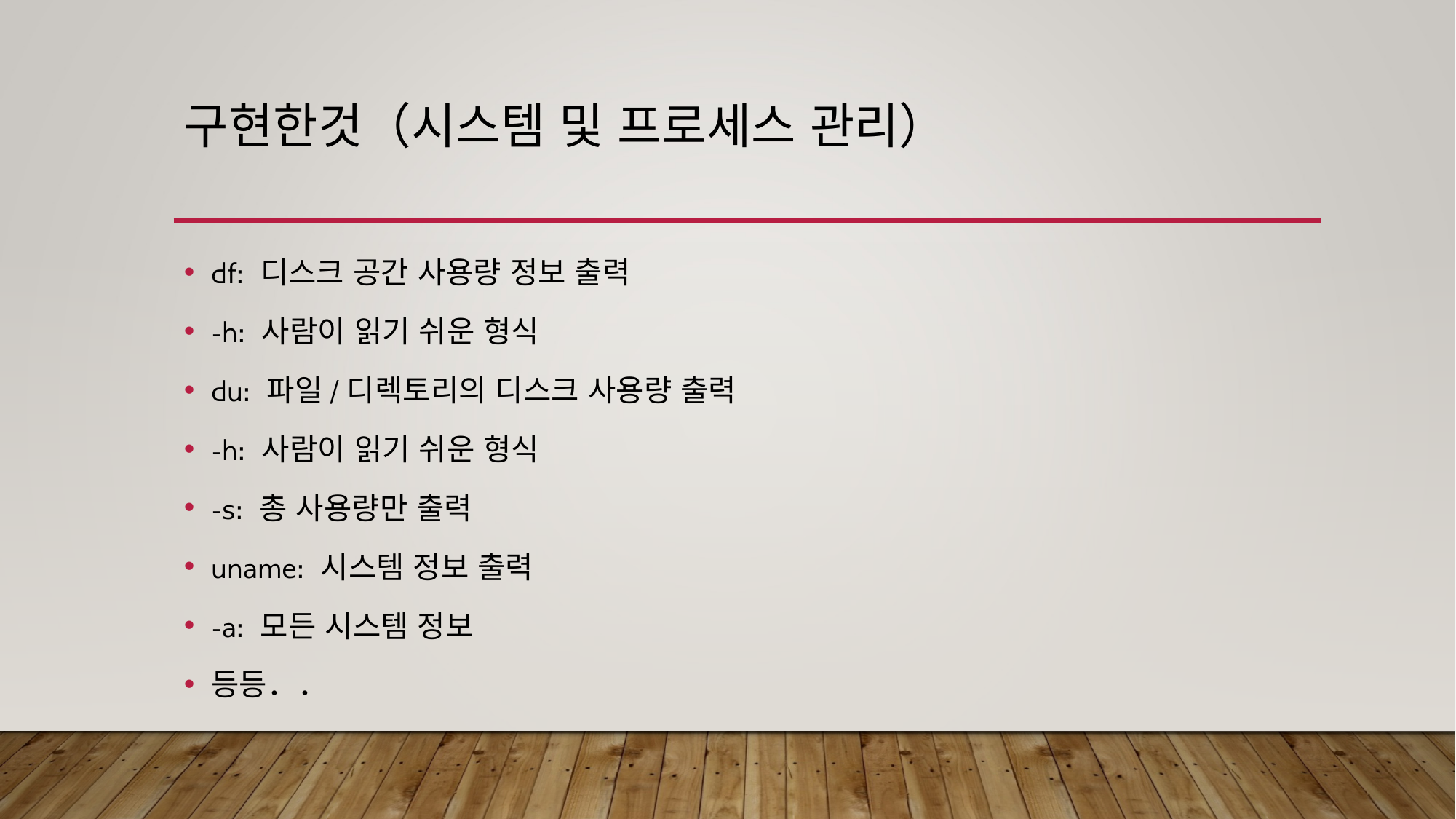

# 구현한것（시스템 및 프로세스 관리）
df: 디스크 공간 사용량 정보 출력
-h: 사람이 읽기 쉬운 형식
du: 파일/디렉토리의 디스크 사용량 출력
-h: 사람이 읽기 쉬운 형식
-s: 총 사용량만 출력
uname: 시스템 정보 출력
-a: 모든 시스템 정보
등등．．